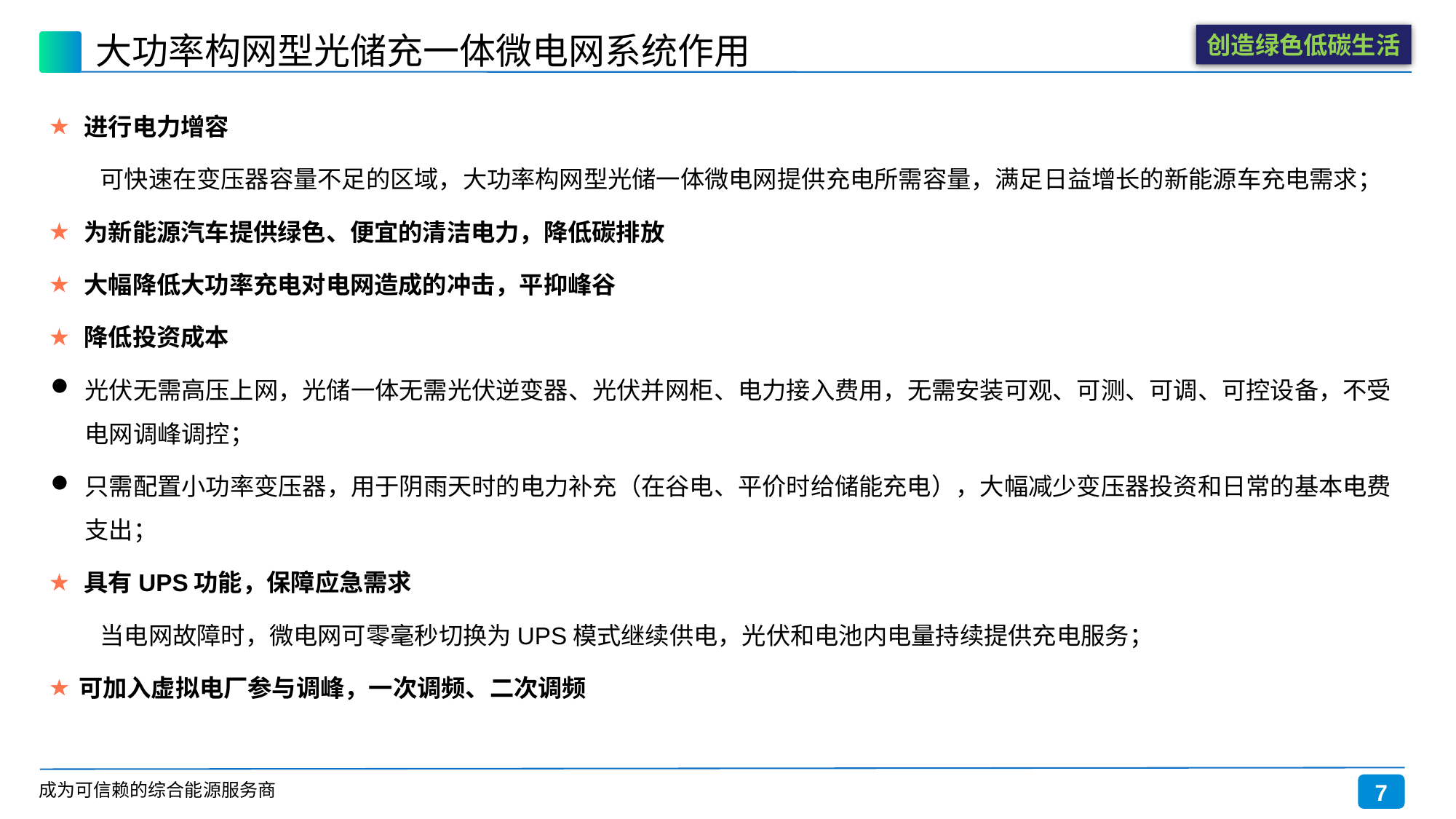

# 大功率构网型光储充一体微电网系统作用
  进行电力增容
        可快速在变压器容量不足的区域，大功率构网型光储一体微电网提供充电所需容量，满足日益增长的新能源车充电需求；
  为新能源汽车提供绿色、便宜的清洁电力，降低碳排放
  大幅降低大功率充电对电网造成的冲击，平抑峰谷
  降低投资成本
光伏无需高压上网，光储一体无需光伏逆变器、光伏并网柜、电力接入费用，无需安装可观、可测、可调、可控设备，不受电网调峰调控；
只需配置小功率变压器，用于阴雨天时的电力补充（在谷电、平价时给储能充电），大幅减少变压器投资和日常的基本电费支出；
  具有UPS功能，保障应急需求
        当电网故障时，微电网可零毫秒切换为UPS模式继续供电，光伏和电池内电量持续提供充电服务；
 可加入虚拟电厂参与调峰，一次调频、二次调频